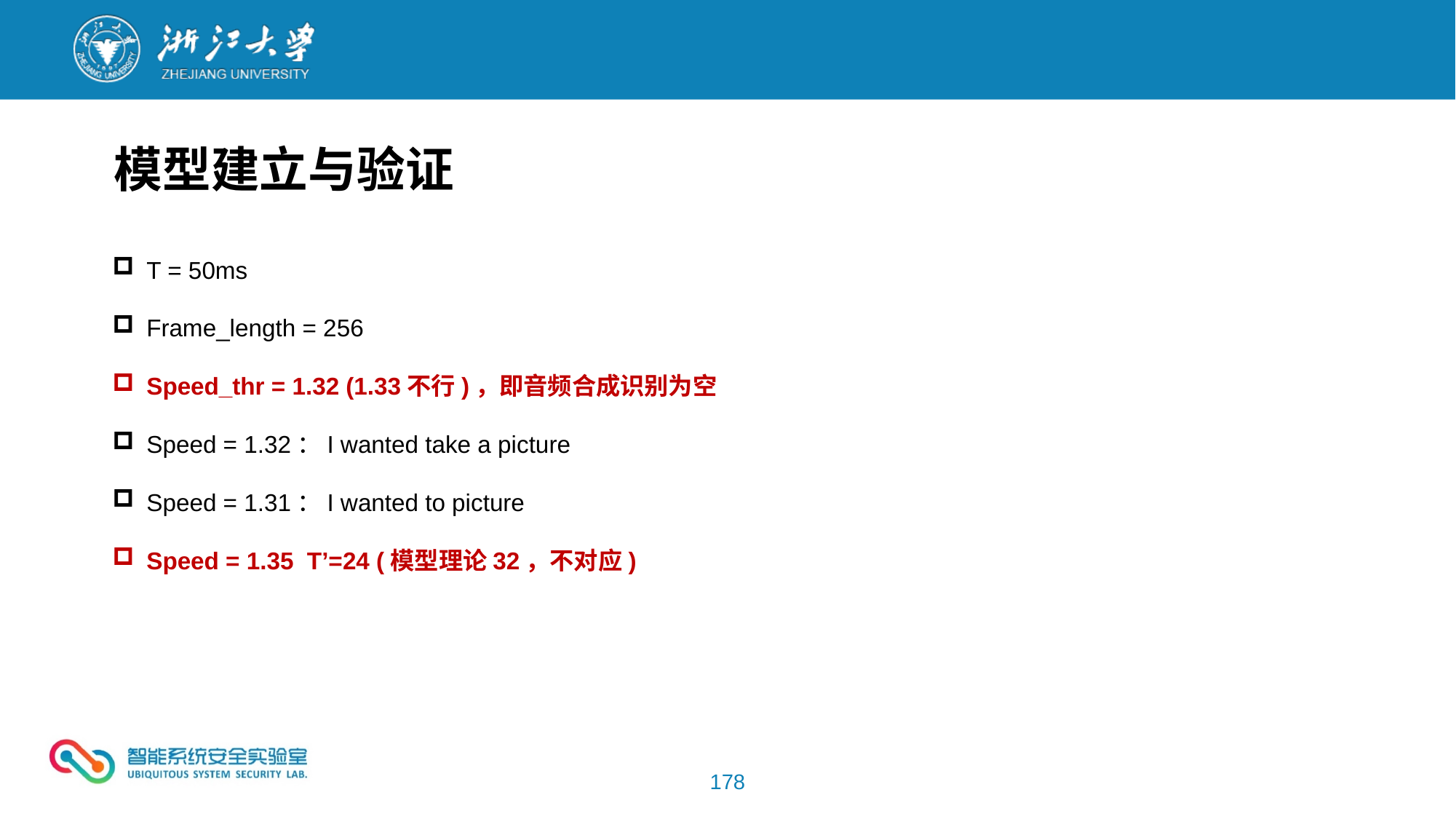

模型建立与验证
T = 50ms
Frame_length = 256
Speed_thr = 1.32 (1.33不行)，即音频合成识别为空
Speed = 1.32：I wanted take a picture
Speed = 1.31：I wanted to picture
Speed = 1.35  T’=24 (模型理论32，不对应)